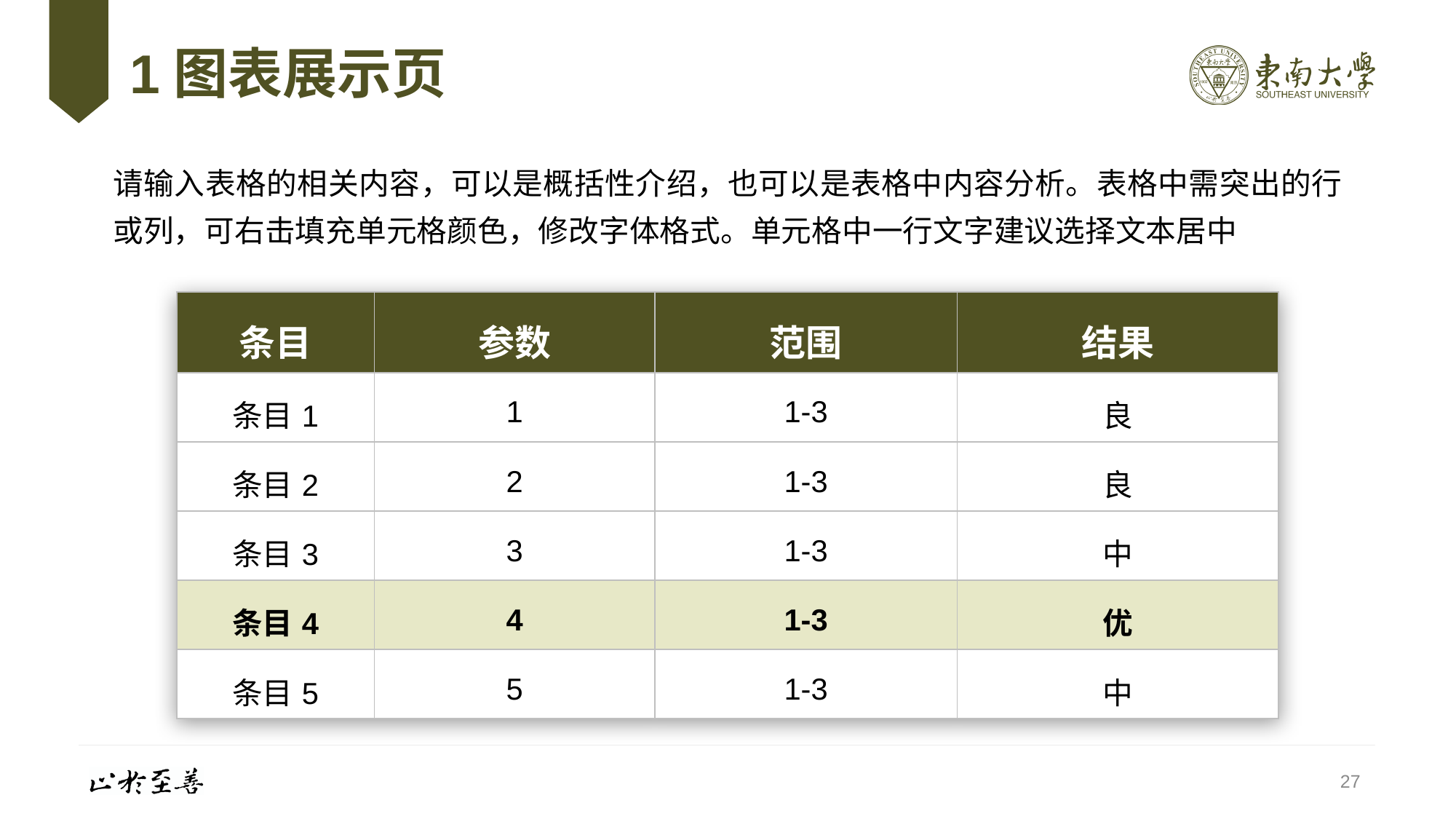

# 1图表展示页
请输入表格的相关内容，可以是概括性介绍，也可以是表格中内容分析。表格中需突出的行或列，可右击填充单元格颜色，修改字体格式。单元格中一行文字建议选择文本居中
| 条目 | 参数 | 范围 | 结果 |
| --- | --- | --- | --- |
| 条目1 | 1 | 1-3 | 良 |
| 条目2 | 2 | 1-3 | 良 |
| 条目3 | 3 | 1-3 | 中 |
| 条目4 | 4 | 1-3 | 优 |
| 条目5 | 5 | 1-3 | 中 |
27